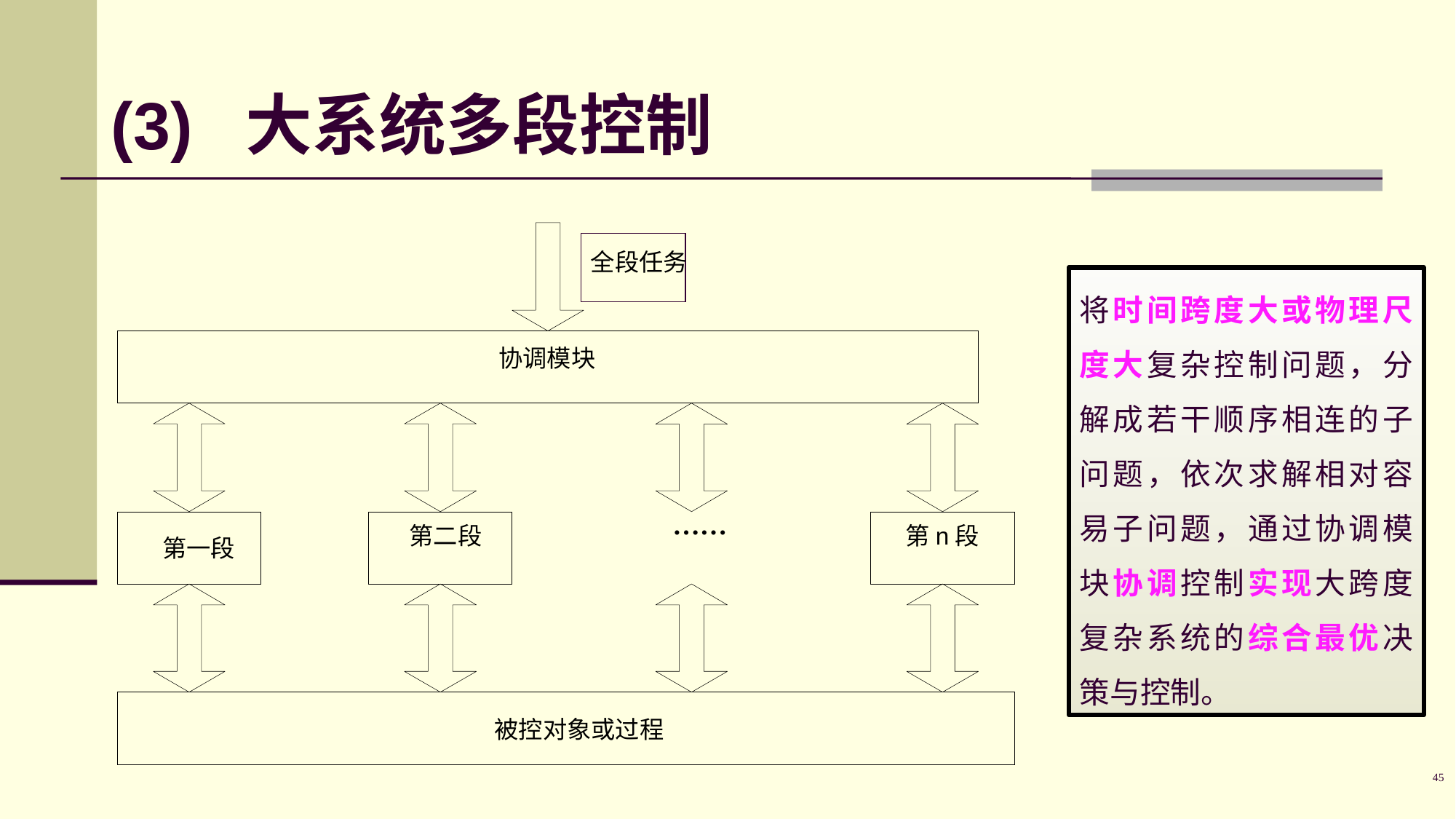

# (3)  大系统多段控制

全段任务

协调模块

……

第二段
第n段
第一段

被控对象或过程
将时间跨度大或物理尺度大复杂控制问题，分解成若干顺序相连的子问题，依次求解相对容易子问题，通过协调模块协调控制实现大跨度复杂系统的综合最优决策与控制。
45